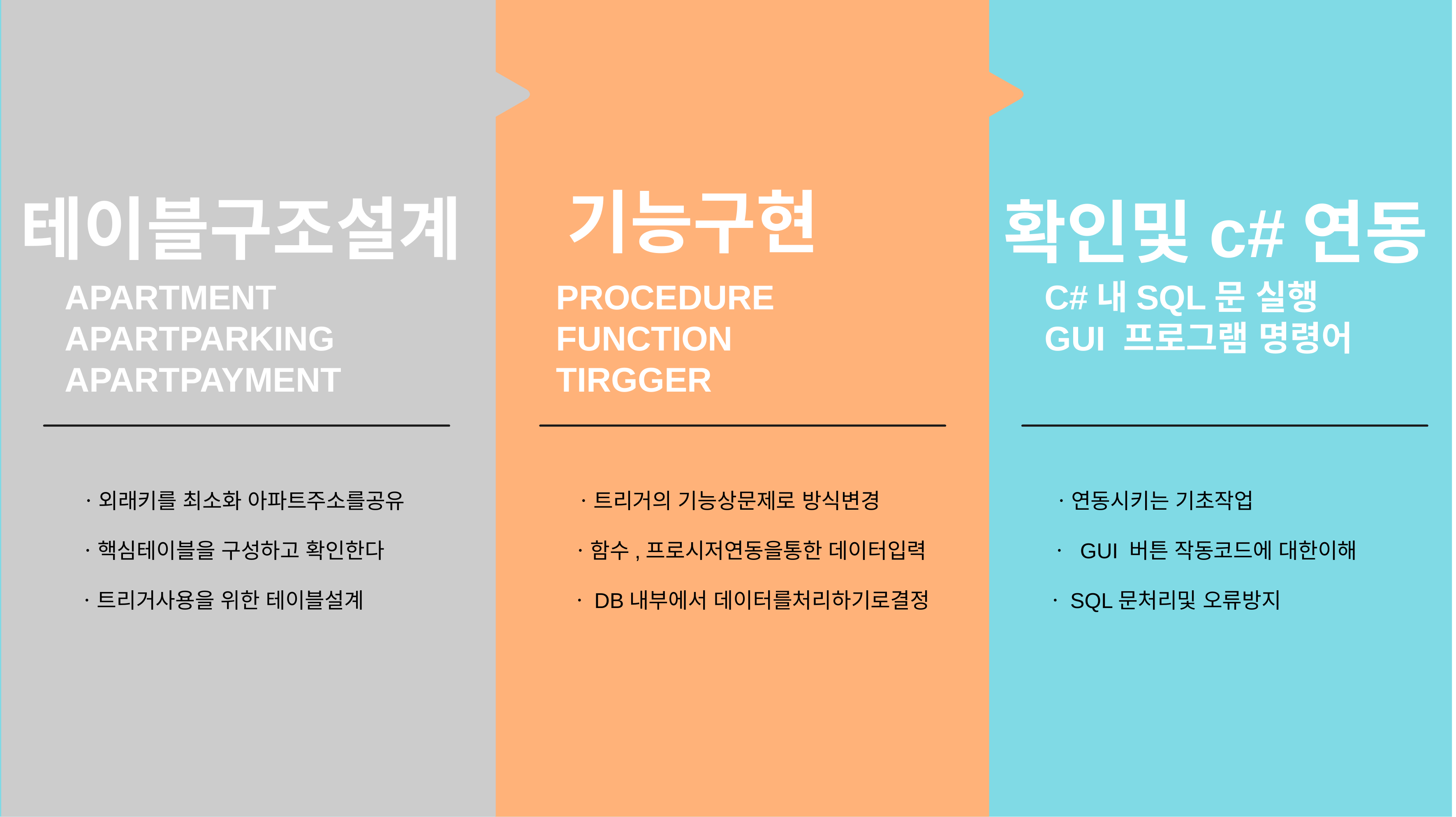

기능구현
테이블구조설계
확인및c#연동
APARTMENT
APARTPARKING
APARTPAYMENT
PROCEDURE
FUNCTION
TIRGGER

C#내SQL문 실행
GUI 프로그램 명령어

ㆍ외래키를 최소화 아파트주소를공유
ㆍ트리거의 기능상문제로 방식변경
ㆍ연동시키는 기초작업
ㆍ핵심테이블을 구성하고 확인한다
ㆍ함수,프로시저연동을통한 데이터입력
ㆍ GUI 버튼 작동코드에 대한이해
ㆍ트리거사용을 위한 테이블설계
ㆍDB내부에서 데이터를처리하기로결정
ㆍSQL문처리및 오류방지